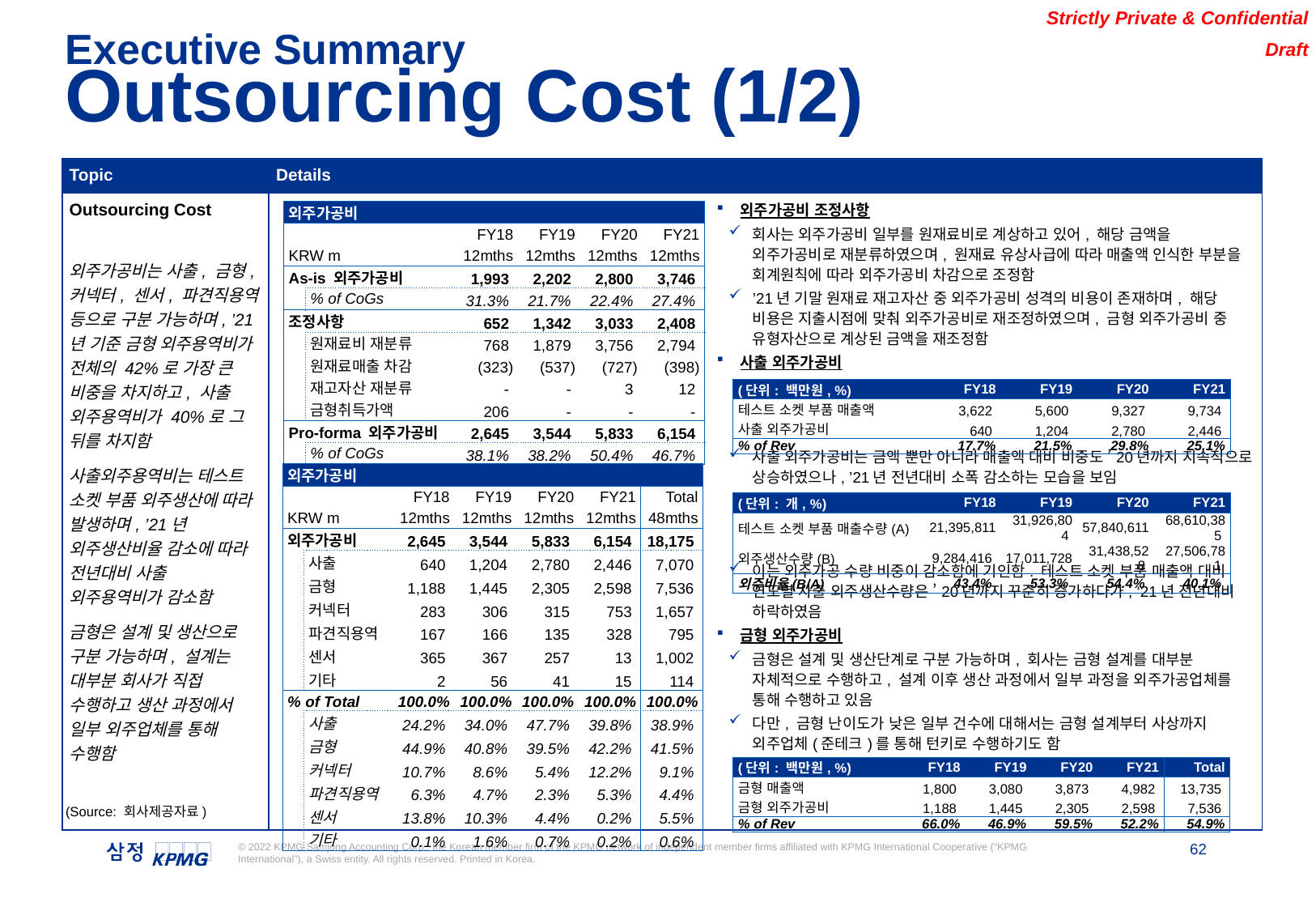

Executive Summary
Outsourcing Cost (1/2)
| Topic | Details |
| --- | --- |
| Outsourcing Cost 외주가공비는 사출, 금형, 커넥터, 센서, 파견직용역 등으로 구분 가능하며, ’21년 기준 금형 외주용역비가 전체의 42%로 가장 큰 비중을 차지하고, 사출 외주용역비가 40%로 그 뒤를 차지함 사출외주용역비는 테스트 소켓 부품 외주생산에 따라 발생하며, ’21년 외주생산비율 감소에 따라 전년대비 사출 외주용역비가 감소함 금형은 설계 및 생산으로 구분 가능하며, 설계는 대부분 회사가 직접 수행하고 생산 과정에서 일부 외주업체를 통해 수행함 | 외주가공비 조정사항 회사는 외주가공비 일부를 원재료비로 계상하고 있어, 해당 금액을 외주가공비로 재분류하였으며, 원재료 유상사급에 따라 매출액 인식한 부분을 회계원칙에 따라 외주가공비 차감으로 조정함 ’21년 기말 원재료 재고자산 중 외주가공비 성격의 비용이 존재하며, 해당 비용은 지출시점에 맞춰 외주가공비로 재조정하였으며, 금형 외주가공비 중 유형자산으로 계상된 금액을 재조정함 사출 외주가공비 사출 외주가공비는 금액 뿐만 아니라 매출액 대비 비중도 ’20년까지 지속적으로 상승하였으나, ’21년 전년대비 소폭 감소하는 모습을 보임 이는 외주가공 수량 비중이 감소함에 기인함. 테스트 소켓 부품 매출액 대비 연도별 사출 외주생산수량은 ’20년까지 꾸준히 증가하다가, ‘21년 전년대비 하락하였음 금형 외주가공비 금형은 설계 및 생산단계로 구분 가능하며, 회사는 금형 설계를 대부분 자체적으로 수행하고, 설계 이후 생산 과정에서 일부 과정을 외주가공업체를 통해 수행하고 있음 다만, 금형 난이도가 낮은 일부 건수에 대해서는 금형 설계부터 사상까지 외주업체(준테크)를 통해 턴키로 수행하기도 함 |
| 외주가공비 |  |  |  |  |  |  |
| --- | --- | --- | --- | --- | --- | --- |
|  |  |  | FY18 | FY19 | FY20 | FY21 |
| KRW m |  |  | 12mths | 12mths | 12mths | 12mths |
| As-is 외주가공비 |  |  | 1,993 | 2,202 | 2,800 | 3,746 |
|  | % of CoGs |  | 31.3% | 21.7% | 22.4% | 27.4% |
| 조정사항 |  |  | 652 | 1,342 | 3,033 | 2,408 |
|  | 원재료비 재분류 |  | 768 | 1,879 | 3,756 | 2,794 |
|  | 원재료매출 차감 |  | (323) | (537) | (727) | (398) |
|  | 재고자산 재분류 |  | - | - | 3 | 12 |
|  | 금형취득가액 |  | 206 | - | - | - |
| Pro-forma 외주가공비 |  |  | 2,645 | 3,544 | 5,833 | 6,154 |
|  | % of CoGs |  | 38.1% | 38.2% | 50.4% | 46.7% |
| (단위: 백만원, %) | FY18 | FY19 | FY20 | FY21 |
| --- | --- | --- | --- | --- |
| 테스트 소켓 부품 매출액 | 3,622 | 5,600 | 9,327 | 9,734 |
| 사출 외주가공비 | 640 | 1,204 | 2,780 | 2,446 |
| % of Rev | 17.7% | 21.5% | 29.8% | 25.1% |
| 외주가공비 |  |  |  |  |  |  |  |
| --- | --- | --- | --- | --- | --- | --- | --- |
|  |  |  | FY18 | FY19 | FY20 | FY21 | Total |
| KRW m |  |  | 12mths | 12mths | 12mths | 12mths | 48mths |
| 외주가공비 |  |  | 2,645 | 3,544 | 5,833 | 6,154 | 18,175 |
|  | 사출 |  | 640 | 1,204 | 2,780 | 2,446 | 7,070 |
|  | 금형 |  | 1,188 | 1,445 | 2,305 | 2,598 | 7,536 |
|  | 커넥터 |  | 283 | 306 | 315 | 753 | 1,657 |
|  | 파견직용역 |  | 167 | 166 | 135 | 328 | 795 |
|  | 센서 |  | 365 | 367 | 257 | 13 | 1,002 |
|  | 기타 |  | 2 | 56 | 41 | 15 | 114 |
| % of Total |  |  | 100.0% | 100.0% | 100.0% | 100.0% | 100.0% |
|  | 사출 |  | 24.2% | 34.0% | 47.7% | 39.8% | 38.9% |
|  | 금형 |  | 44.9% | 40.8% | 39.5% | 42.2% | 41.5% |
|  | 커넥터 |  | 10.7% | 8.6% | 5.4% | 12.2% | 9.1% |
|  | 파견직용역 |  | 6.3% | 4.7% | 2.3% | 5.3% | 4.4% |
|  | 센서 |  | 13.8% | 10.3% | 4.4% | 0.2% | 5.5% |
|  | 기타 |  | 0.1% | 1.6% | 0.7% | 0.2% | 0.6% |
| (단위: 개, %) | FY18 | FY19 | FY20 | FY21 |
| --- | --- | --- | --- | --- |
| 테스트 소켓 부품 매출수량(A) | 21,395,811 | 31,926,804 | 57,840,611 | 68,610,385 |
| 외주생산수량(B) | 9,284,416 | 17,011,728 | 31,438,528 | 27,506,781 |
| 외주비율(B/A) | 43.4% | 53.3% | 54.4% | 40.1% |
| (단위: 백만원, %) | FY18 | FY19 | FY20 | FY21 | Total |
| --- | --- | --- | --- | --- | --- |
| 금형 매출액 | 1,800 | 3,080 | 3,873 | 4,982 | 13,735 |
| 금형 외주가공비 | 1,188 | 1,445 | 2,305 | 2,598 | 7,536 |
| % of Rev | 66.0% | 46.9% | 59.5% | 52.2% | 54.9% |
(Source: 회사제공자료)